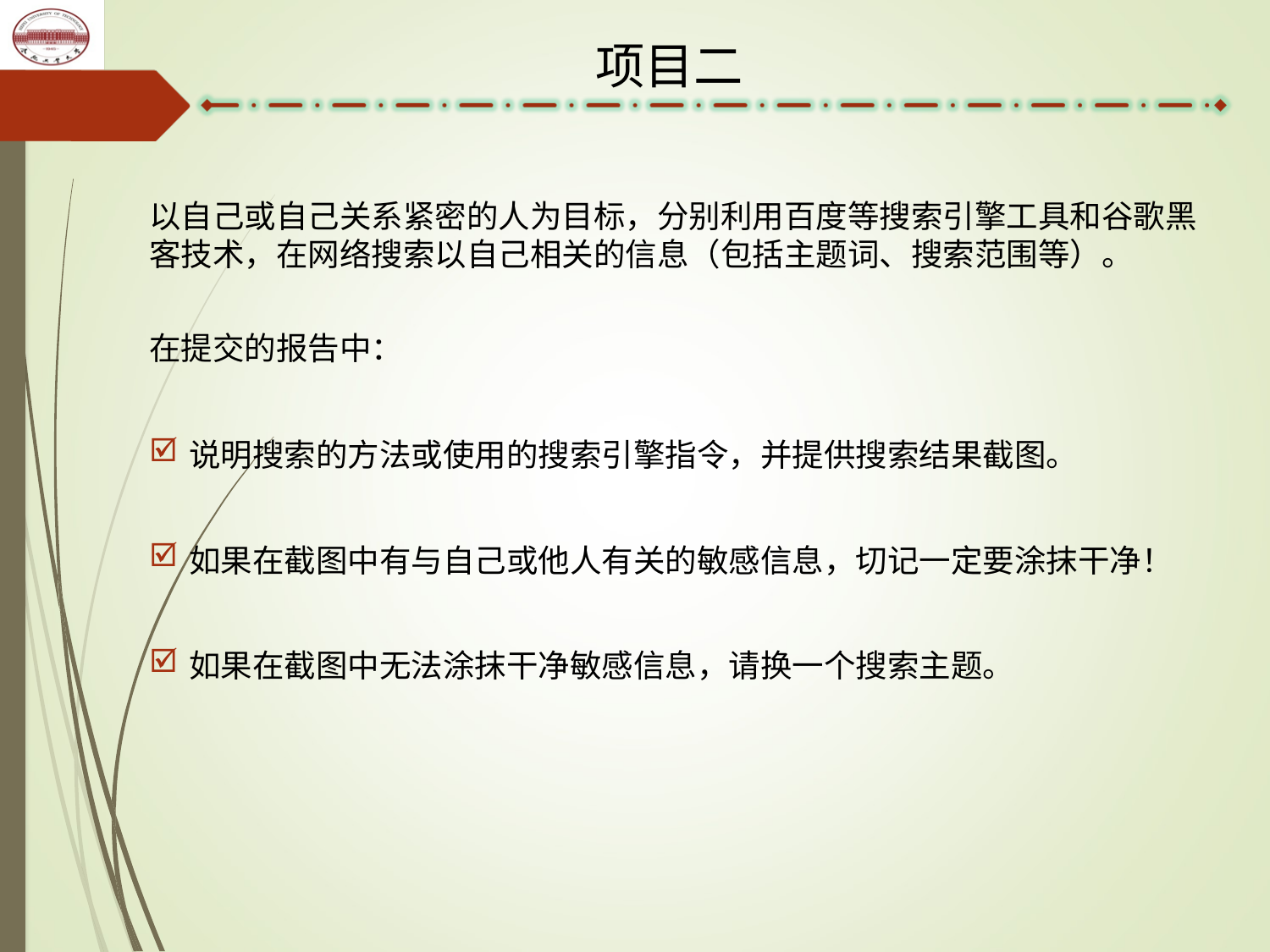

项目二
以自己或自己关系紧密的人为目标，分别利用百度等搜索引擎工具和谷歌黑客技术，在网络搜索以自己相关的信息（包括主题词、搜索范围等）。
在提交的报告中：
说明搜索的方法或使用的搜索引擎指令，并提供搜索结果截图。
如果在截图中有与自己或他人有关的敏感信息，切记一定要涂抹干净！
如果在截图中无法涂抹干净敏感信息，请换一个搜索主题。